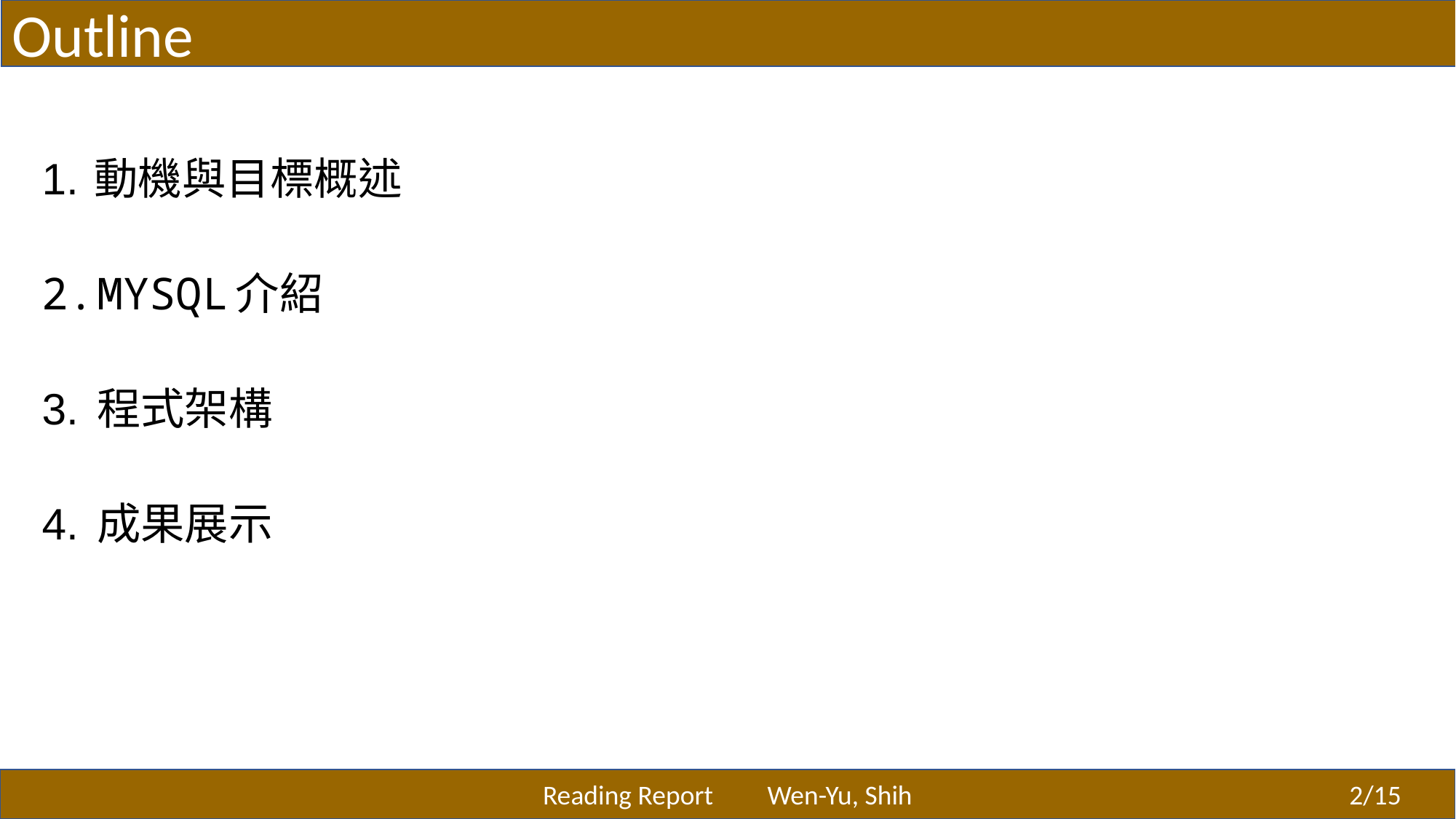

Outline
動機與目標概述

MYSQL介紹

程式架構

成果展示

Reading Report	 Wen-Yu, Shih
2/15
2/15